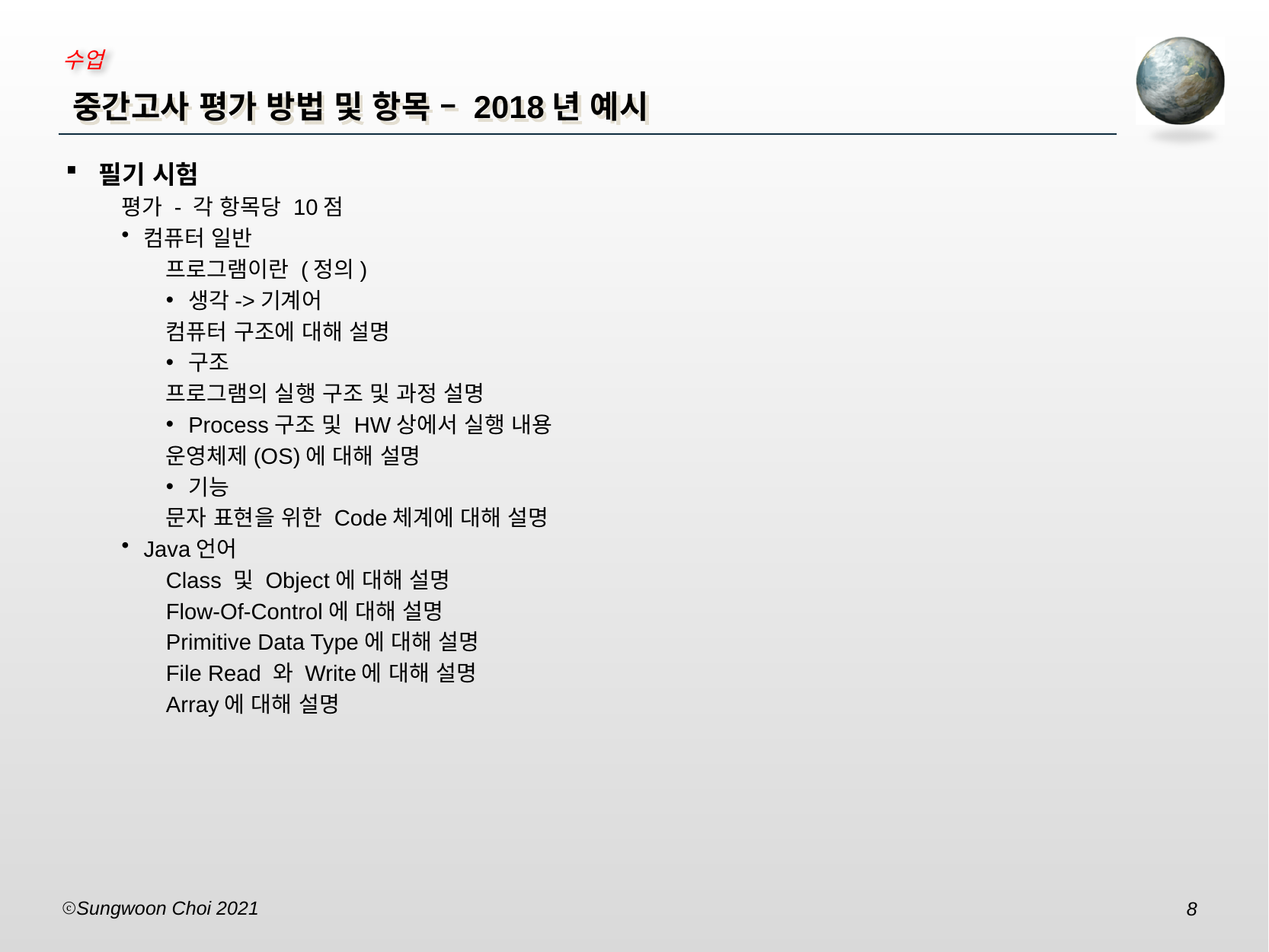

# 중간고사 평가 방법 및 항목 – 2018년 예시
필기 시험
평가 - 각 항목당 10점
컴퓨터 일반
프로그램이란 (정의)
생각->기계어
컴퓨터 구조에 대해 설명
구조
프로그램의 실행 구조 및 과정 설명
Process구조 및 HW상에서 실행 내용
운영체제(OS)에 대해 설명
기능
문자 표현을 위한 Code체계에 대해 설명
Java언어
Class 및 Object에 대해 설명
Flow-Of-Control에 대해 설명
Primitive Data Type에 대해 설명
File Read 와 Write에 대해 설명
Array에 대해 설명

Sungwoon Choi 2021
8